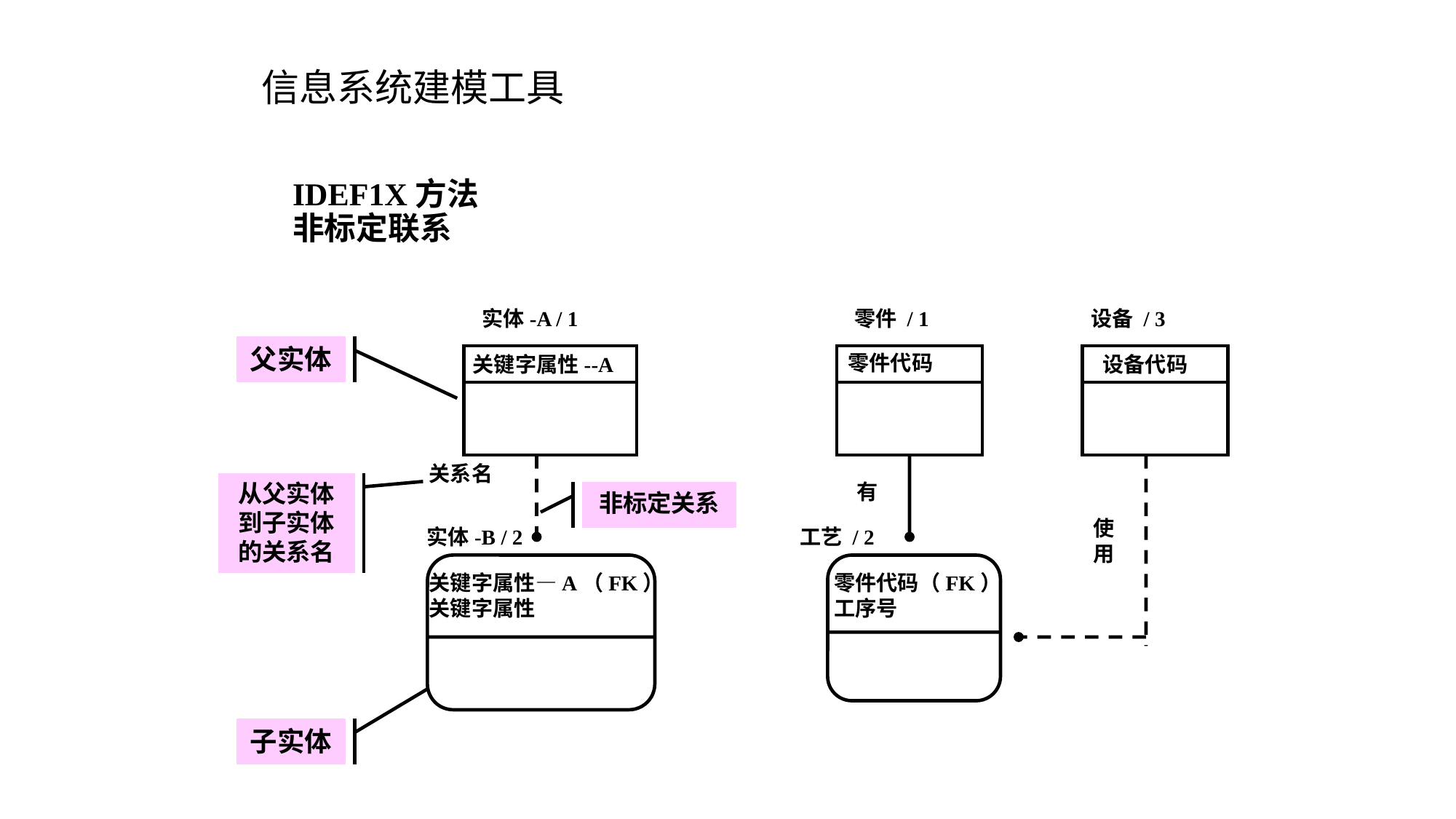

# 信息系统建模工具
IDEF1X方法
非标定联系
实体-A / 1
零件 / 1
设备 / 3
父实体
零件代码

关键字属性--A

设备代码
关系名

从父实体到子实体的关系名
有
非标定关系
使用
实体-B / 2
工艺 / 2

零件代码（FK）
工序号
关键字属性—A（FK）
关键字属性

子实体